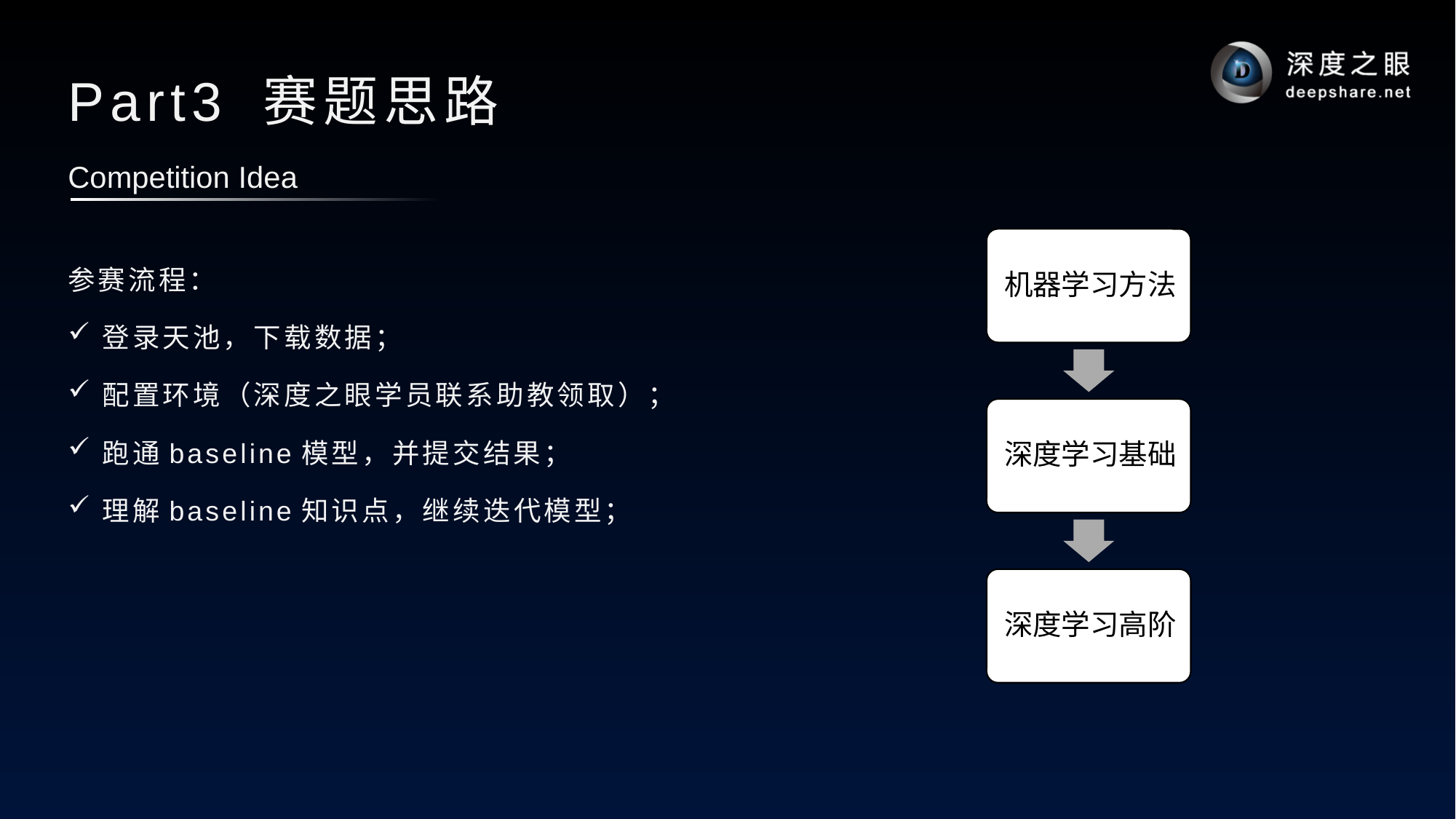

# Part3 赛题思路
Competition Idea
机器学习方法

深度学习基础

深度学习高阶
参赛流程：
登录天池，下载数据；
配置环境（深度之眼学员联系助教领取）；
跑通baseline模型，并提交结果；
理解baseline知识点，继续迭代模型；